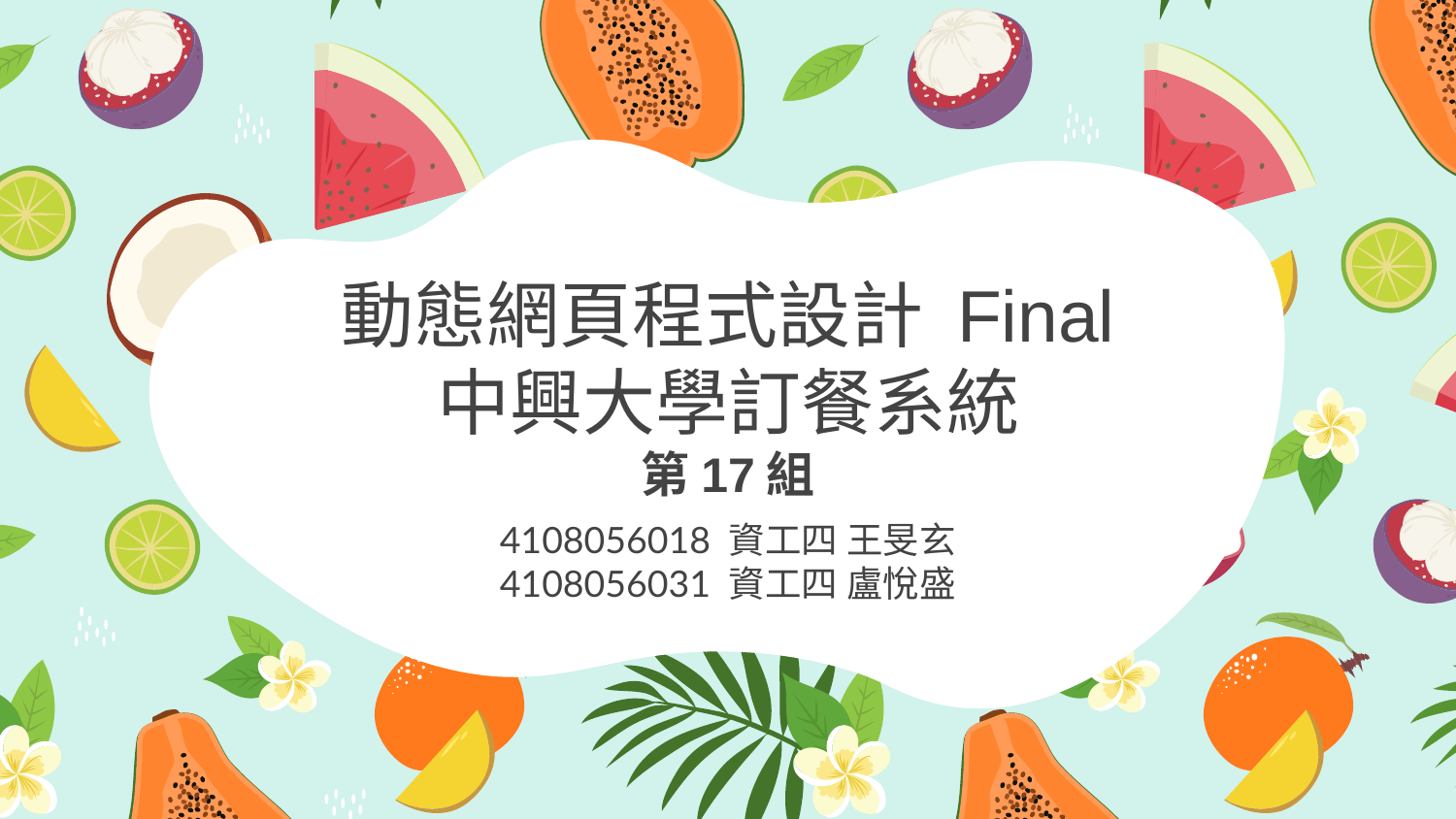

# 動態網頁程式設計 Final 中興大學訂餐系統 第17組
4108056018 資工四 王旻玄
4108056031 資工四 盧悅盛